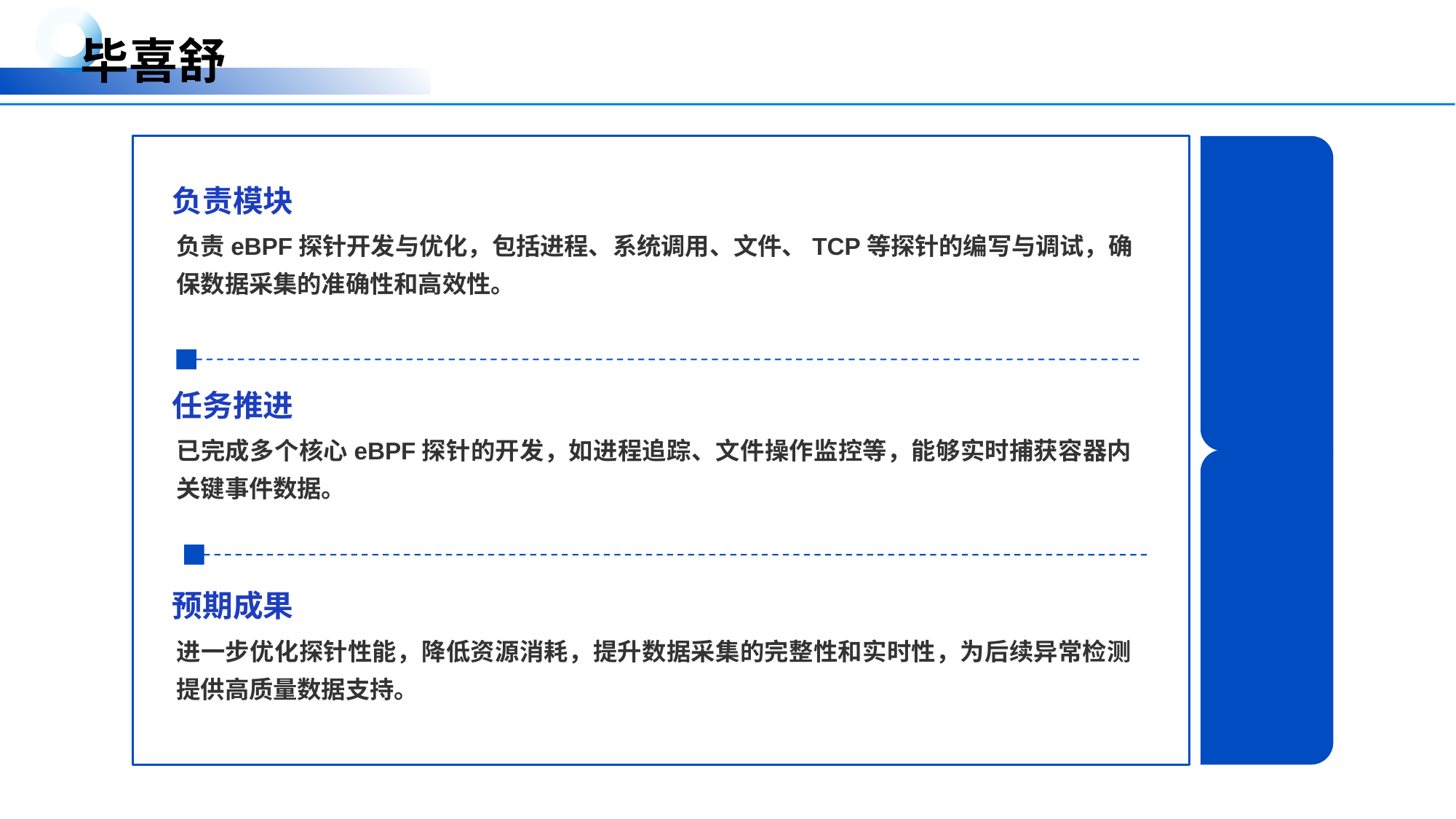

毕喜舒

负责模块
负责eBPF探针开发与优化，包括进程、系统调用、文件、TCP等探针的编写与调试，确保数据采集的准确性和高效性。

任务推进
已完成多个核心eBPF探针的开发，如进程追踪、文件操作监控等，能够实时捕获容器内关键事件数据。

预期成果
进一步优化探针性能，降低资源消耗，提升数据采集的完整性和实时性，为后续异常检测提供高质量数据支持。